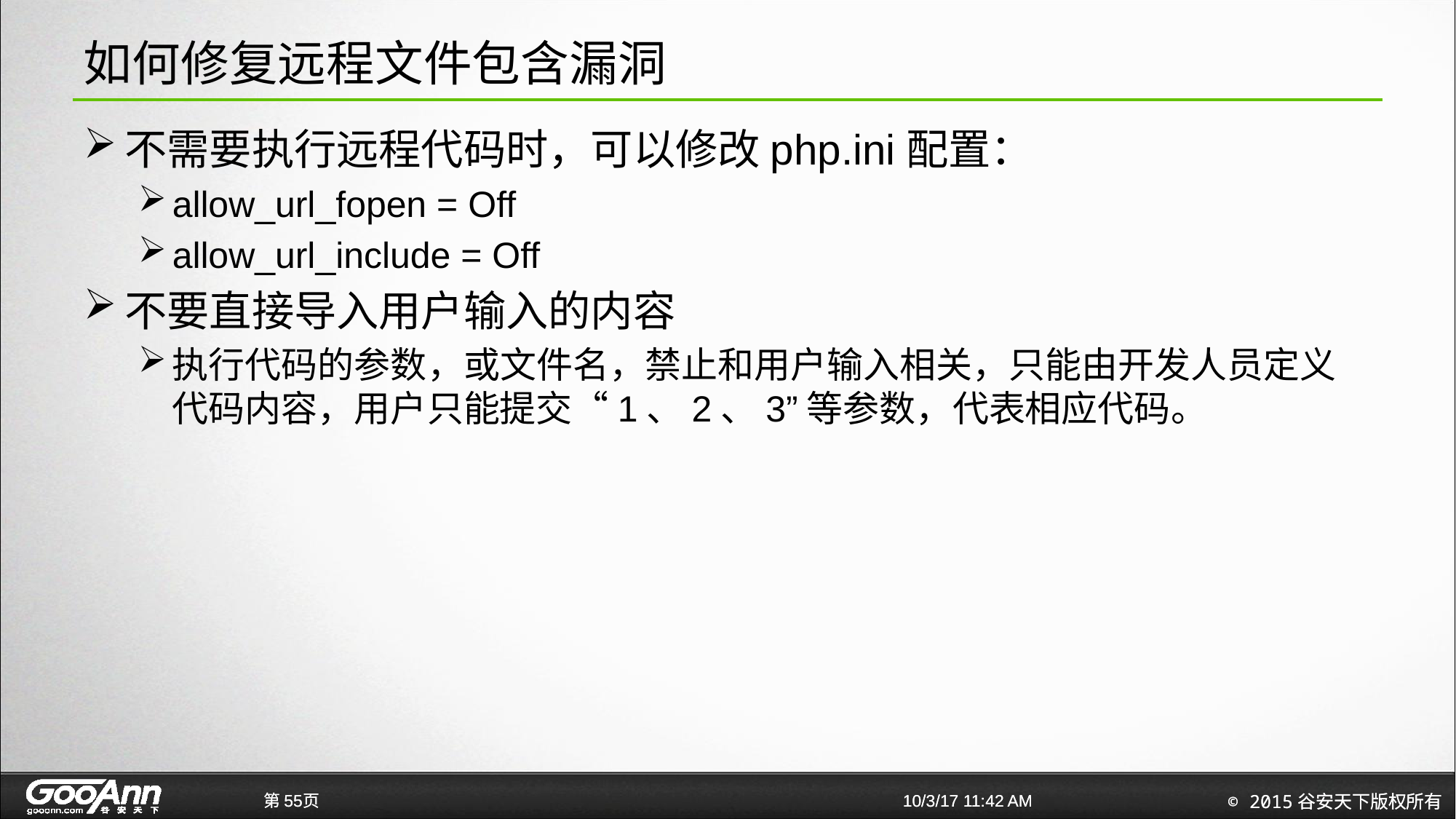

# 如何修复远程文件包含漏洞
不需要执行远程代码时，可以修改php.ini配置：
allow_url_fopen = Off
allow_url_include = Off
不要直接导入用户输入的内容
执行代码的参数，或文件名，禁止和用户输入相关，只能由开发人员定义代码内容，用户只能提交“1、2、3”等参数，代表相应代码。